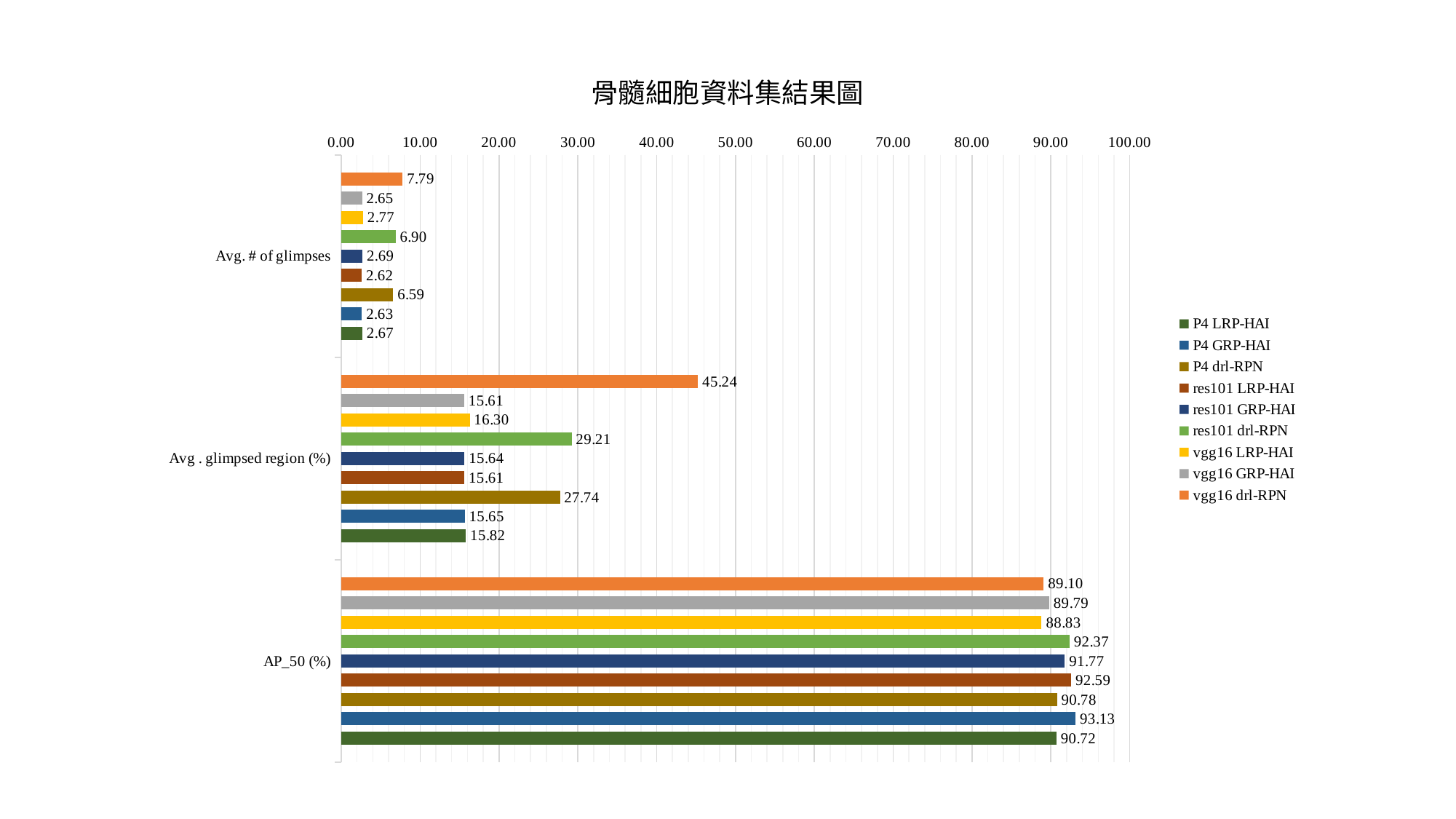

### Chart: 骨髓細胞資料集結果圖

| Category | vgg16 | vgg16 | vgg16 | res101 | res101 | res101 | P4 | P4 | P4 |
|---|---|---|---|---|---|---|---|---|---|
| Avg. # of glimpses | 7.79121 | 2.648352 | 2.769231 | 6.901099 | 2.692308 | 2.615385 | 6.593407 | 2.626373 | 2.67033 |
| Avg . glimpsed region (%) | 45.2418 | 15.604999999999999 | 16.3002 | 29.211100000000002 | 15.634999999999998 | 15.6131 | 27.739200000000004 | 15.653 | 15.818399999999999 |
| AP_50 (%) | 89.0954 | 89.7927 | 88.8267 | 92.3742 | 91.7663 | 92.5908 | 90.78450000000001 | 93.1346 | 90.71860000000001 |